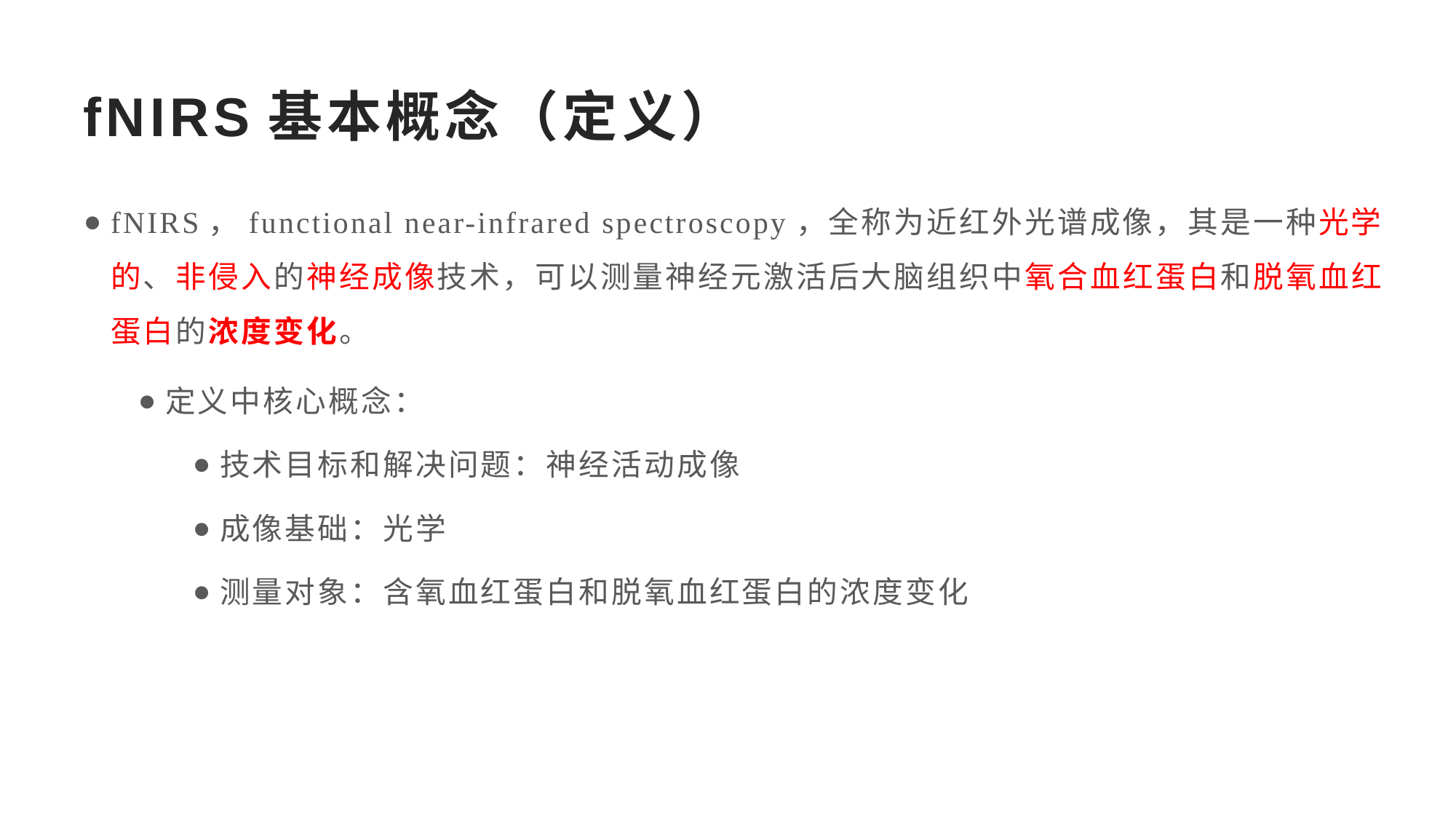

# fNIRS基本概念（定义）
fNIRS，functional near-infrared spectroscopy，全称为近红外光谱成像，其是一种光学的、非侵入的神经成像技术，可以测量神经元激活后大脑组织中氧合血红蛋白和脱氧血红蛋白的浓度变化。
定义中核心概念：
技术目标和解决问题：神经活动成像
成像基础：光学
测量对象：含氧血红蛋白和脱氧血红蛋白的浓度变化